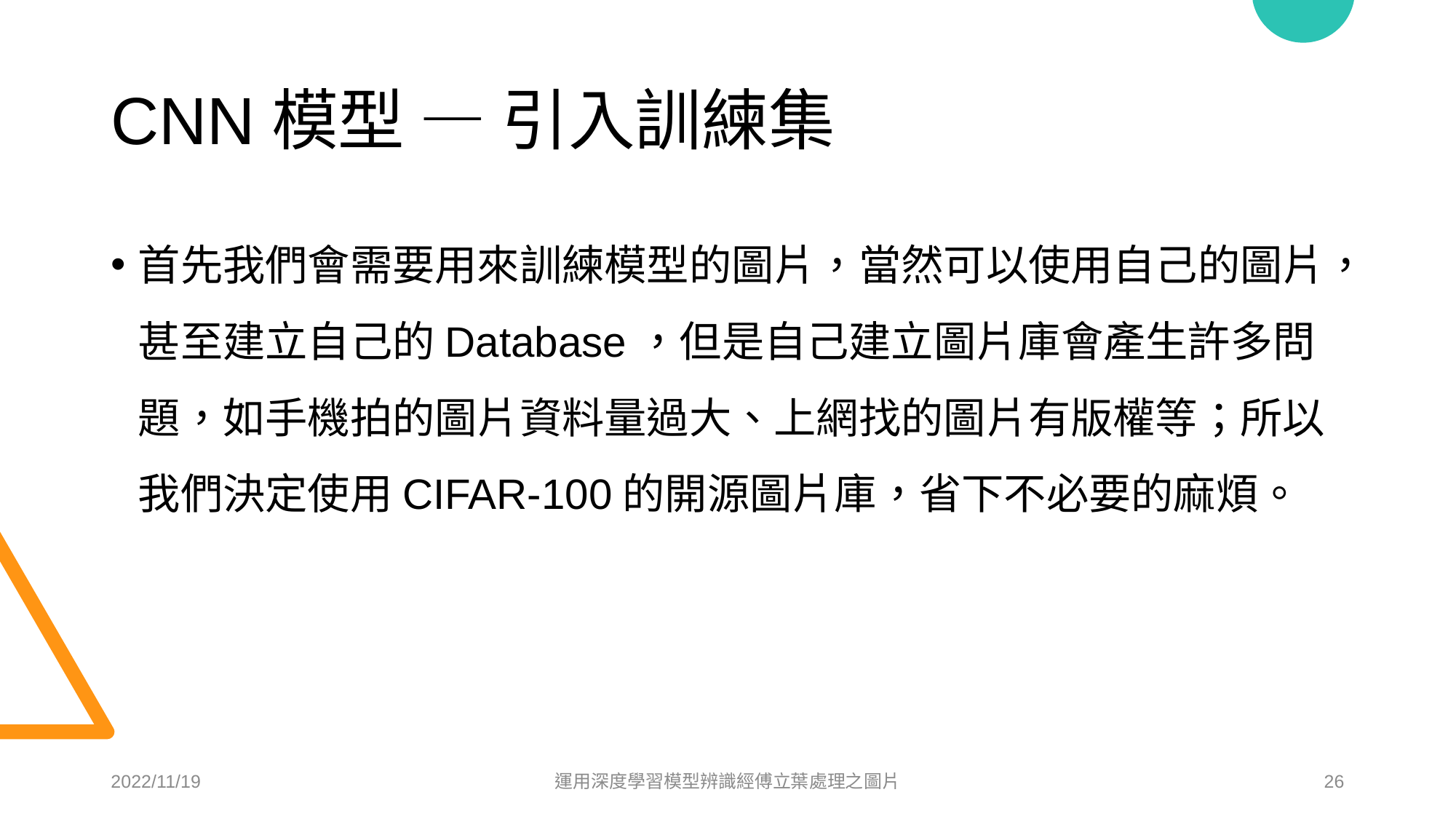

# CNN模型 — 引入訓練集
首先我們會需要用來訓練模型的圖片，當然可以使用自己的圖片，甚至建立自己的Database，但是自己建立圖片庫會產生許多問題，如手機拍的圖片資料量過大、上網找的圖片有版權等；所以我們決定使用CIFAR-100的開源圖片庫，省下不必要的麻煩。
2022/11/19
運用深度學習模型辨識經傅立葉處理之圖片
26